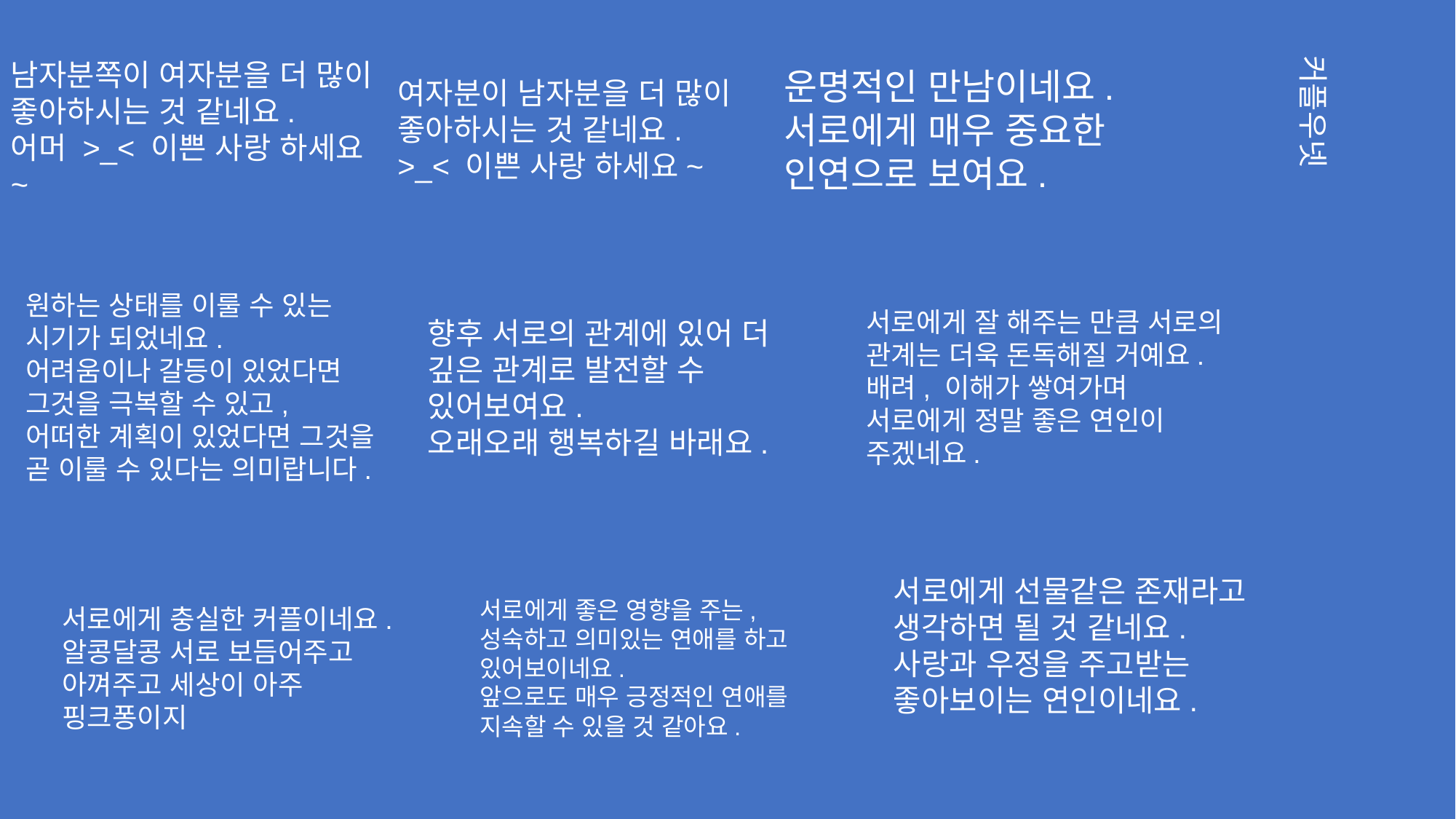

남자분쪽이 여자분을 더 많이
좋아하시는 것 같네요.
어머 >_< 이쁜 사랑 하세요~
여자분이 남자분을 더 많이
좋아하시는 것 같네요.
>_< 이쁜 사랑 하세요~
운명적인 만남이네요.
서로에게 매우 중요한
인연으로 보여요.
커플우넷
원하는 상태를 이룰 수 있는
시기가 되었네요.
어려움이나 갈등이 있었다면
그것을 극복할 수 있고,
어떠한 계획이 있었다면 그것을 곧 이룰 수 있다는 의미랍니다.
향후 서로의 관계에 있어 더
깊은 관계로 발전할 수 있어보여요.
오래오래 행복하길 바래요.
서로에게 잘 해주는 만큼 서로의 관계는 더욱 돈독해질 거예요.
배려, 이해가 쌓여가며 서로에게 정말 좋은 연인이 주겠네요.
서로에게 선물같은 존재라고 생각하면 될 것 같네요.
사랑과 우정을 주고받는
좋아보이는 연인이네요.
서로에게 충실한 커플이네요.
알콩달콩 서로 보듬어주고
아껴주고 세상이 아주 핑크퐁이지
서로에게 좋은 영향을 주는, 성숙하고 의미있는 연애를 하고 있어보이네요.
앞으로도 매우 긍정적인 연애를 지속할 수 있을 것 같아요.